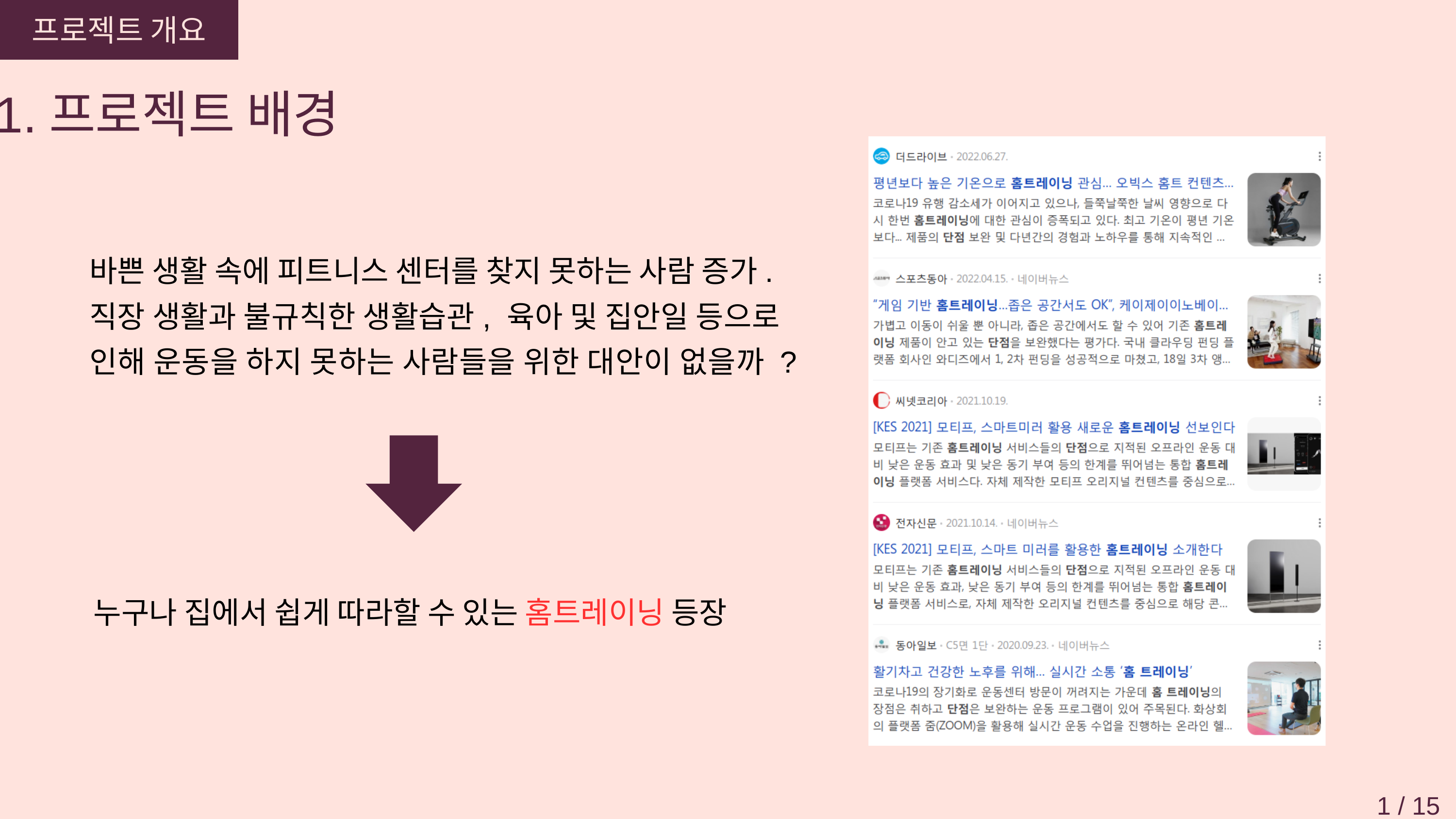

프로젝트 개요
1.프로젝트 배경

바쁜 생활 속에 피트니스 센터를 찾지 못하는 사람 증가.
직장 생활과 불규칙한 생활습관, 육아 및 집안일 등으로 인해 운동을 하지 못하는 사람들을 위한 대안이 없을까 ?

누구나 집에서 쉽게 따라할 수 있는 홈트레이닝 등장
1 / 15